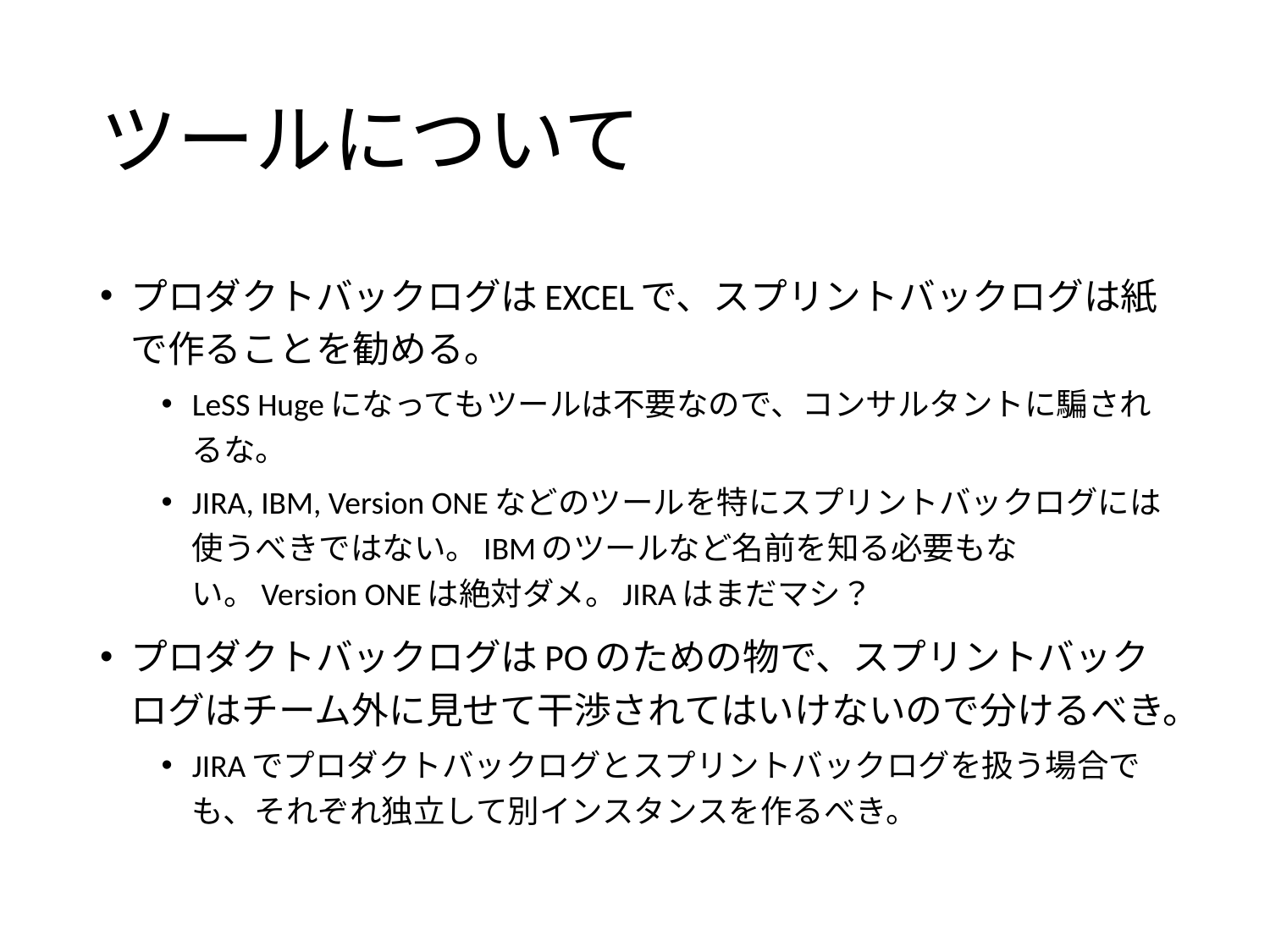

# ツールについて
プロダクトバックログはEXCELで、スプリントバックログは紙で作ることを勧める。
LeSS Hugeになってもツールは不要なので、コンサルタントに騙されるな。
JIRA, IBM, Version ONEなどのツールを特にスプリントバックログには使うべきではない。IBMのツールなど名前を知る必要もない。Version ONEは絶対ダメ。JIRAはまだマシ？
プロダクトバックログはPOのための物で、スプリントバックログはチーム外に見せて干渉されてはいけないので分けるべき。
JIRAでプロダクトバックログとスプリントバックログを扱う場合でも、それぞれ独立して別インスタンスを作るべき。